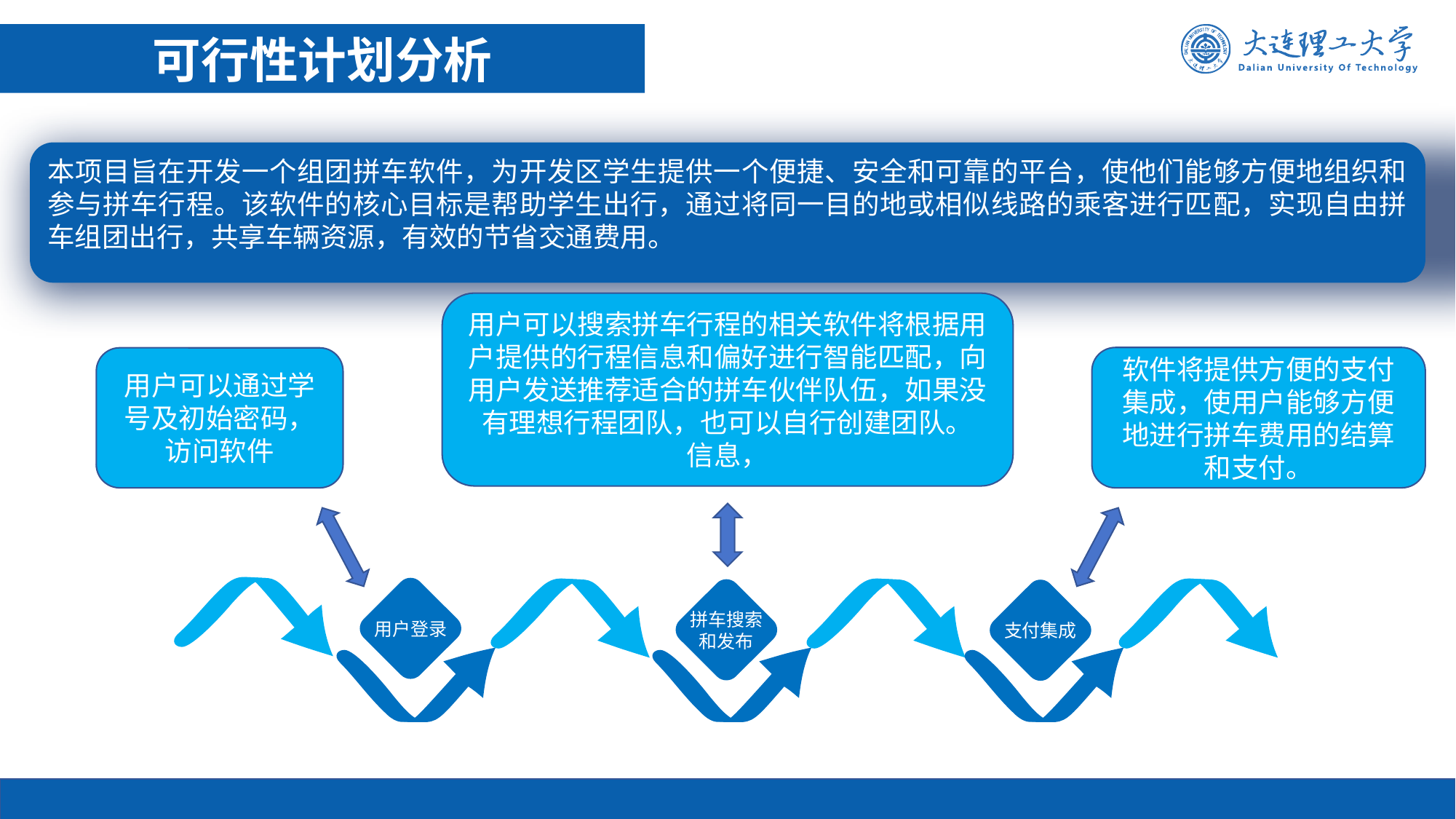

可行性计划分析

本项目旨在开发一个组团拼车软件，为开发区学生提供一个便捷、安全和可靠的平台，使他们能够方便地组织和参与拼车行程。该软件的核心目标是帮助学生出行，通过将同一目的地或相似线路的乘客进行匹配，实现自由拼车组团出行，共享车辆资源，有效的节省交通费用。

用户可以搜索拼车行程的相关软件将根据用户提供的行程信息和偏好进行智能匹配，向用户发送推荐适合的拼车伙伴队伍，如果没有理想行程团队，也可以自行创建团队。
信息，

软件将提供方便的支付集成，使用户能够方便地进行拼车费用的结算和支付。

用户可以通过学号及初始密码，访问软件

用户登录

拼车搜索和发布
支付集成